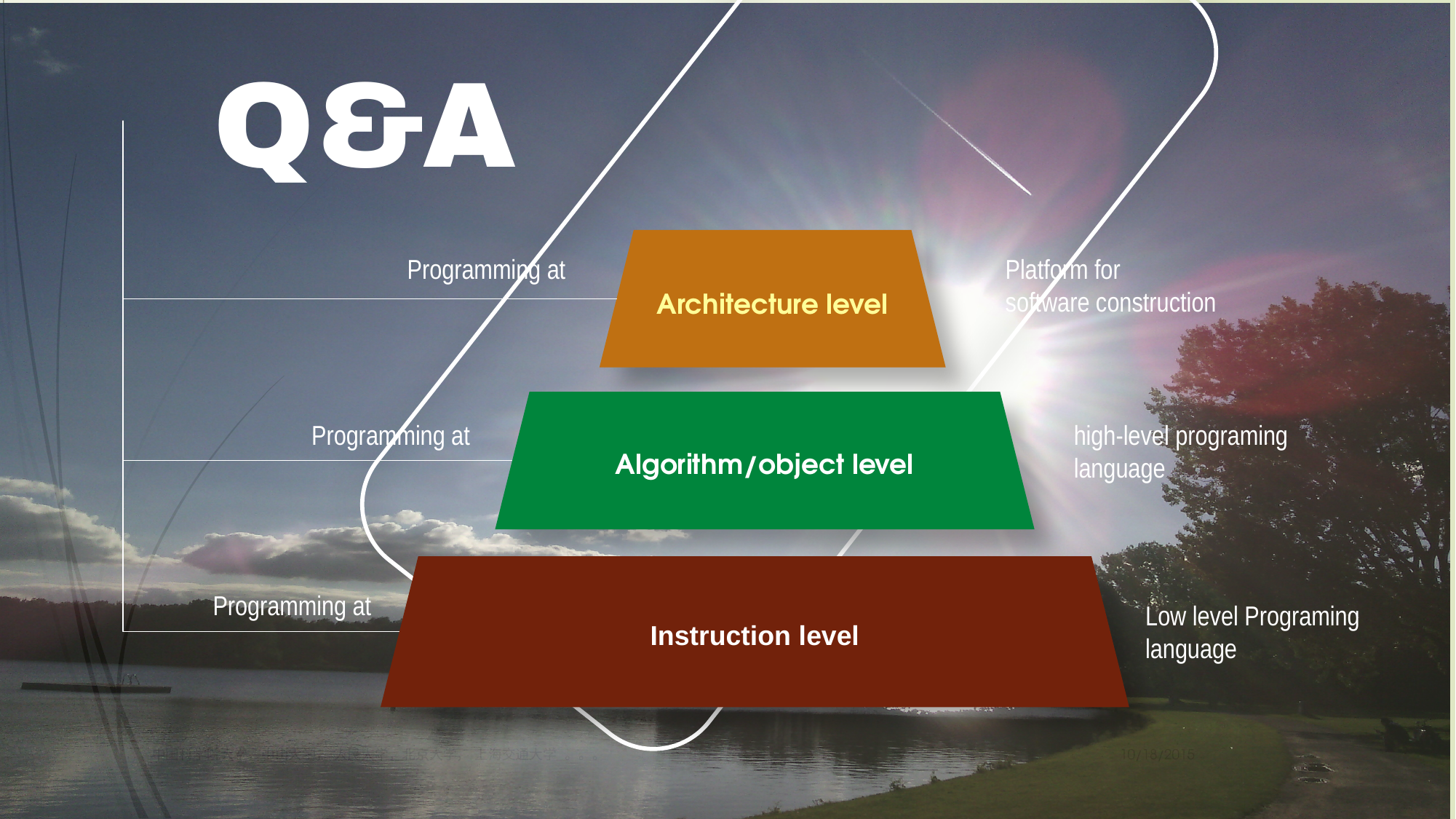

Q&A

Architecture level
Platform for
software construction
Programming at

Algorithm/object level
high-level programing language
Programming at

Instruction level
Programming at

Low level Programing language
10/18/2015
中国科学院大学，中山大学， 人民大学，北京大学， 上海交通大学  。。。